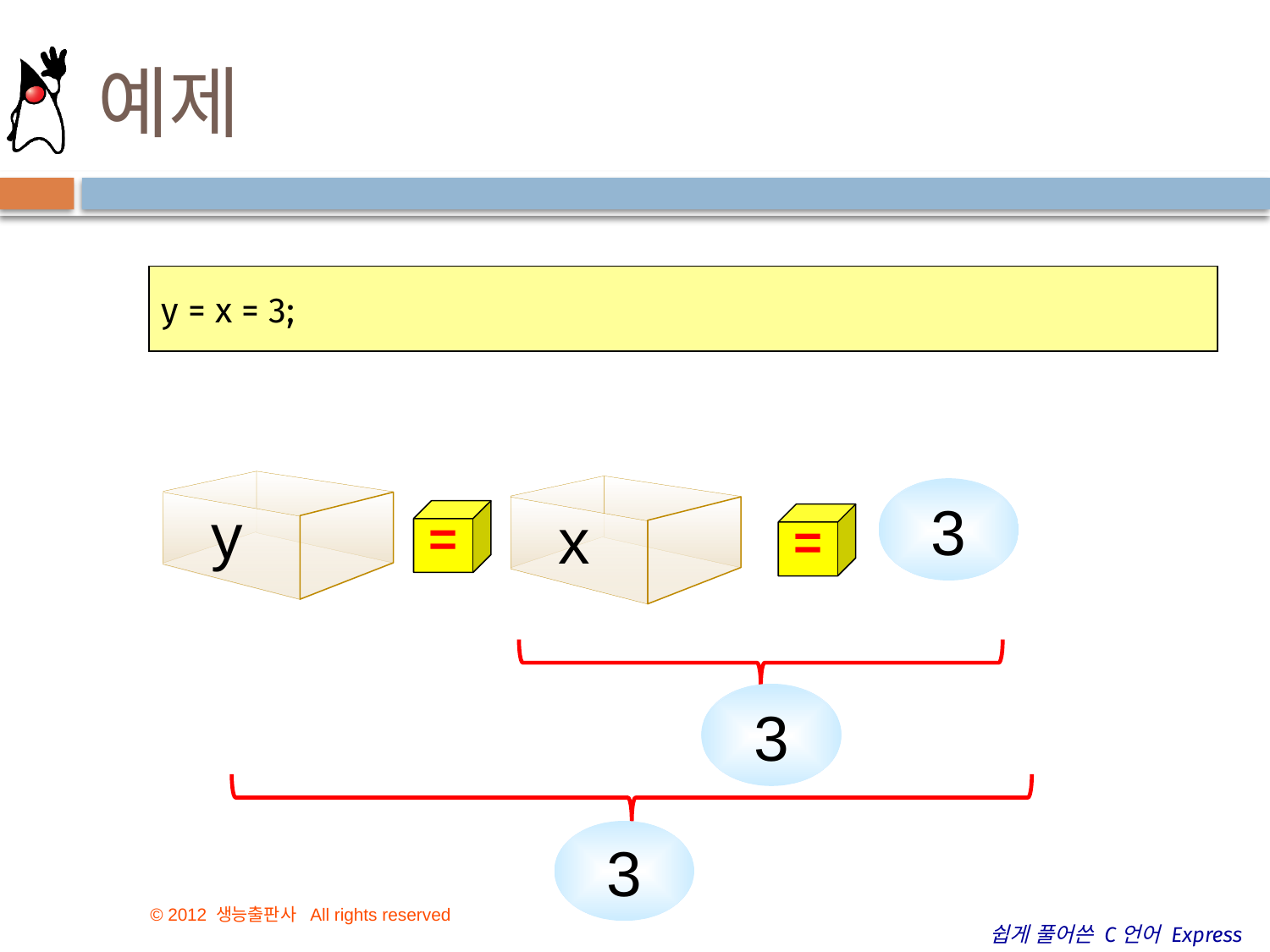

# 예제
y = x = 3;

3
3
y

x

=
=
3
3
3